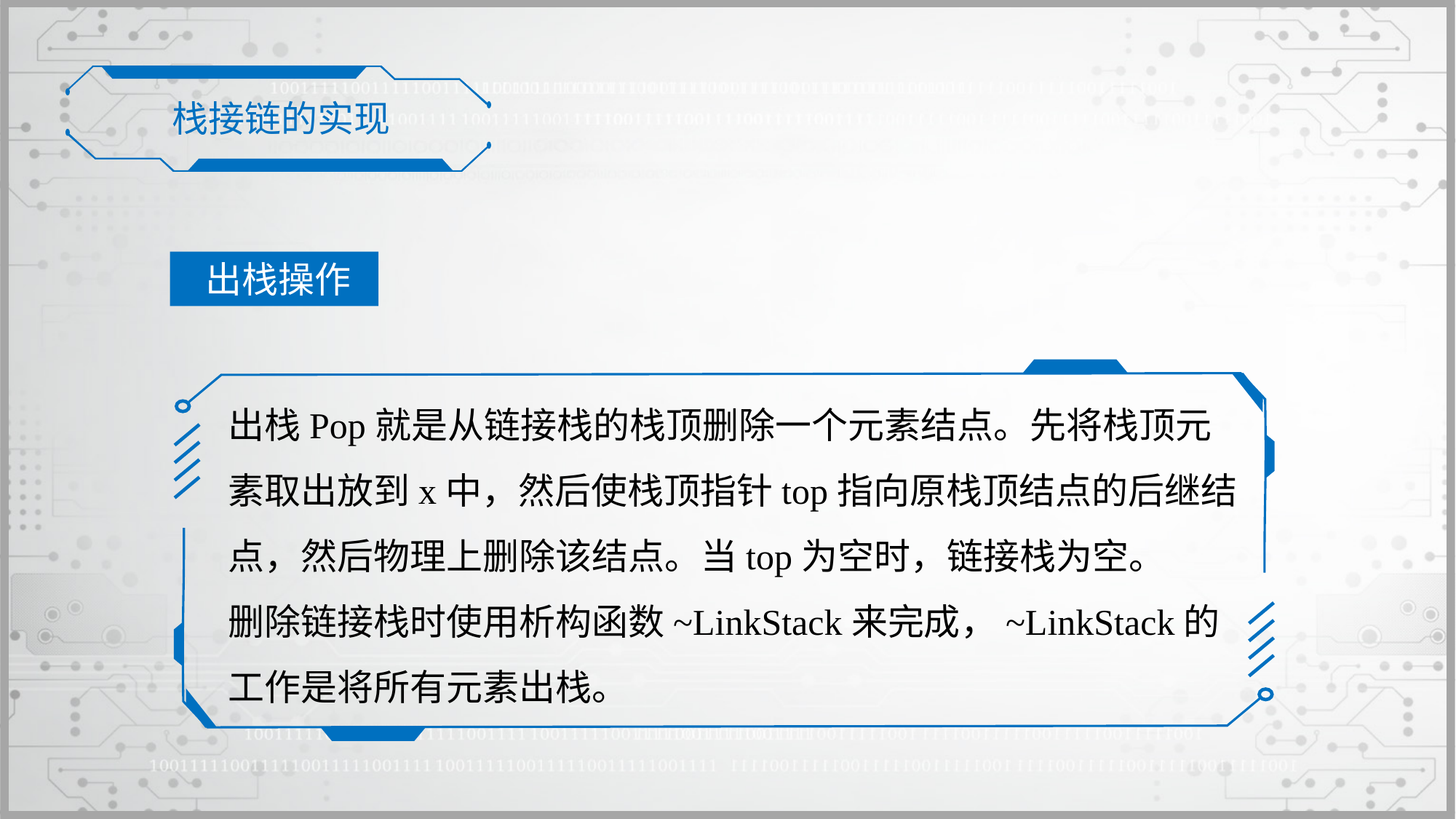

栈接链的实现
  出栈操作

出栈Pop就是从链接栈的栈顶删除一个元素结点。先将栈顶元素取出放到x中，然后使栈顶指针top指向原栈顶结点的后继结点，然后物理上删除该结点。当top为空时，链接栈为空。
删除链接栈时使用析构函数~LinkStack来完成，~LinkStack的工作是将所有元素出栈。